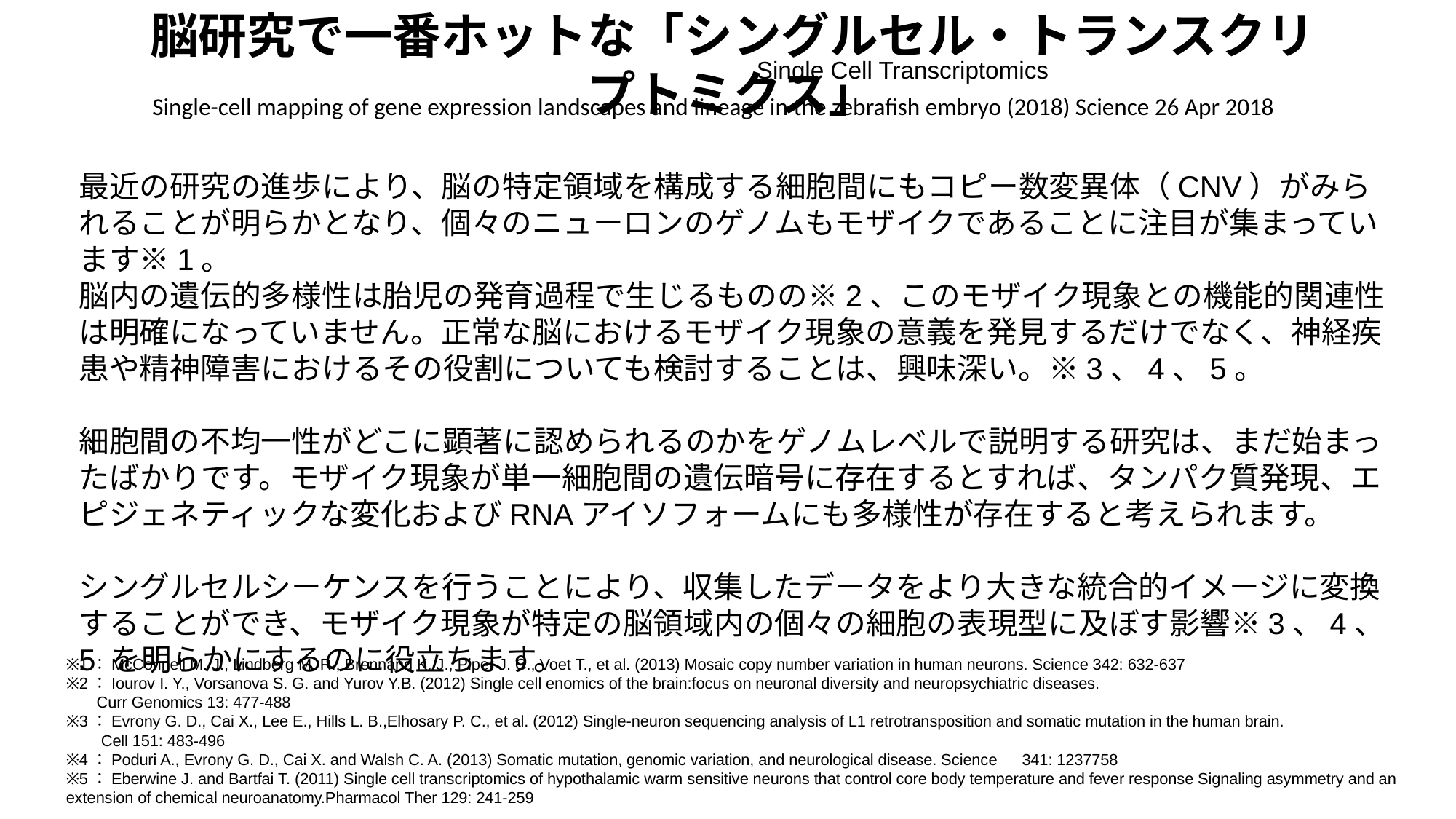

脳研究で一番ホットな「シングルセル・トランスクリプトミクス」
Single Cell Transcriptomics
Single-cell mapping of gene expression landscapes and lineage in the zebrafish embryo (2018) Science 26 Apr 2018
最近の研究の進歩により、脳の特定領域を構成する細胞間にもコピー数変異体（CNV）がみられることが明らかとなり、個々のニューロンのゲノムもモザイクであることに注目が集まっています※1。
脳内の遺伝的多様性は胎児の発育過程で生じるものの※2、このモザイク現象との機能的関連性は明確になっていません。正常な脳におけるモザイク現象の意義を発見するだけでなく、神経疾患や精神障害におけるその役割についても検討することは、興味深い。※3、4、5。

細胞間の不均一性がどこに顕著に認められるのかをゲノムレベルで説明する研究は、まだ始まったばかりです。モザイク現象が単一細胞間の遺伝暗号に存在するとすれば、タンパク質発現、エピジェネティックな変化およびRNAアイソフォームにも多様性が存在すると考えられます。

シングルセルシーケンスを行うことにより、収集したデータをより大きな統合的イメージに変換することができ、モザイク現象が特定の脳領域内の個々の細胞の表現型に及ぼす影響※3、4、5 を明らかにするのに役立ちます。
※1：McConnell M. J., Lindberg M. R., Brennand K. J., Piper J. C., Voet T., et al. (2013) Mosaic copy number variation in human neurons. Science 342: 632-637
※2：Iourov I. Y., Vorsanova S. G. and Yurov Y.B. (2012) Single cell enomics of the brain:focus on neuronal diversity and neuropsychiatric diseases.
       Curr Genomics 13: 477-488
※3：Evrony G. D., Cai X., Lee E., Hills L. B.,Elhosary P. C., et al. (2012) Single-neuron sequencing analysis of L1 retrotransposition and somatic mutation in the human brain.
        Cell 151: 483-496
※4：Poduri A., Evrony G. D., Cai X. and Walsh C. A. (2013) Somatic mutation, genomic variation, and neurological disease. Science　341: 1237758
※5：Eberwine J. and Bartfai T. (2011) Single cell transcriptomics of hypothalamic warm sensitive neurons that control core body temperature and fever response Signaling asymmetry and an extension of chemical neuroanatomy.Pharmacol Ther 129: 241-259